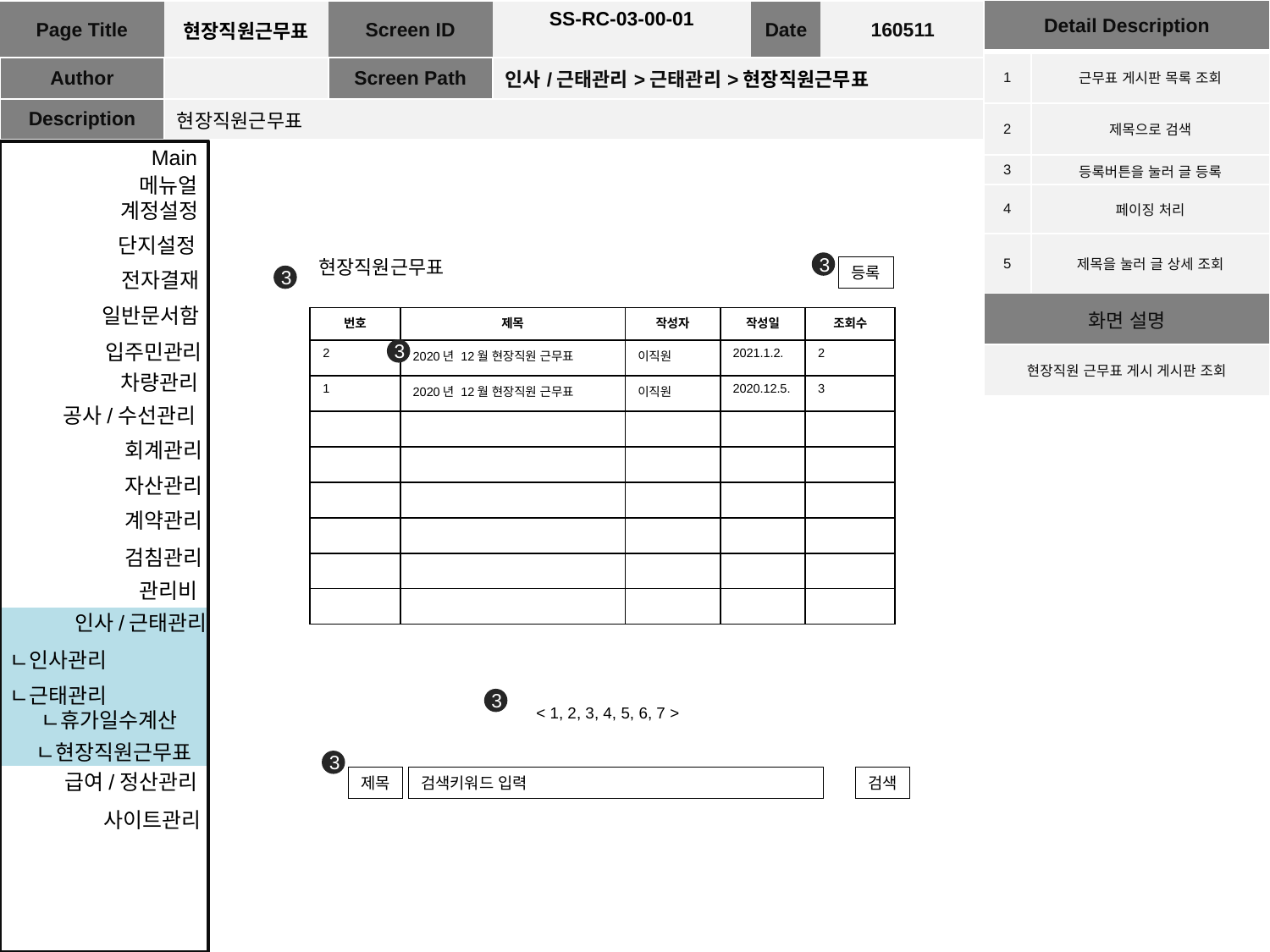

| Detail Description |  |
| --- | --- |
| 1 | 근무표 게시판 목록 조회 |
| 2 | 제목으로 검색 |
| 3 | 등록버튼을 눌러 글 등록 |
| 4 | 페이징 처리 |
| 5 | 제목을 눌러 글 상세 조회 |
| 화면 설명 |  |
| 현장직원 근무표 게시 게시판 조회 |  |
| Page Title | 현장직원근무표 | Screen ID | SS-RC-03-00-01 | Date | 160511 |
| --- | --- | --- | --- | --- | --- |
| Author |  | Screen Path | 인사/근태관리>근태관리>현장직원근무표 |  |  |
| Description | 현장직원근무표 |  |  |  |  |
Main

메뉴얼
계정설정
단지설정
현장직원근무표
3
등록
전자결재
3
일반문서함
| 번호 | 제목 | 작성자 | 작성일 | 조회수 |
| --- | --- | --- | --- | --- |
| 2 | 2020년 12월 현장직원 근무표 | 이직원 | 2021.1.2. | 2 |
| 1 | 2020년 12월 현장직원 근무표 | 이직원 | 2020.12.5. | 3 |
|  |  |  |  |  |
|  |  |  |  |  |
|  |  |  |  |  |
|  |  |  |  |  |
|  |  |  |  |  |
|  |  |  |  |  |
입주민관리
3
차량관리
공사/수선관리
회계관리
자산관리
계약관리
검침관리
관리비
인사/근태관리

ㄴ인사관리
ㄴ근태관리
3
< 1, 2, 3, 4, 5, 6, 7 >
ㄴ휴가일수계산
ㄴ현장직원근무표
3
급여/정산관리
제목
검색키워드 입력
검색
사이트관리